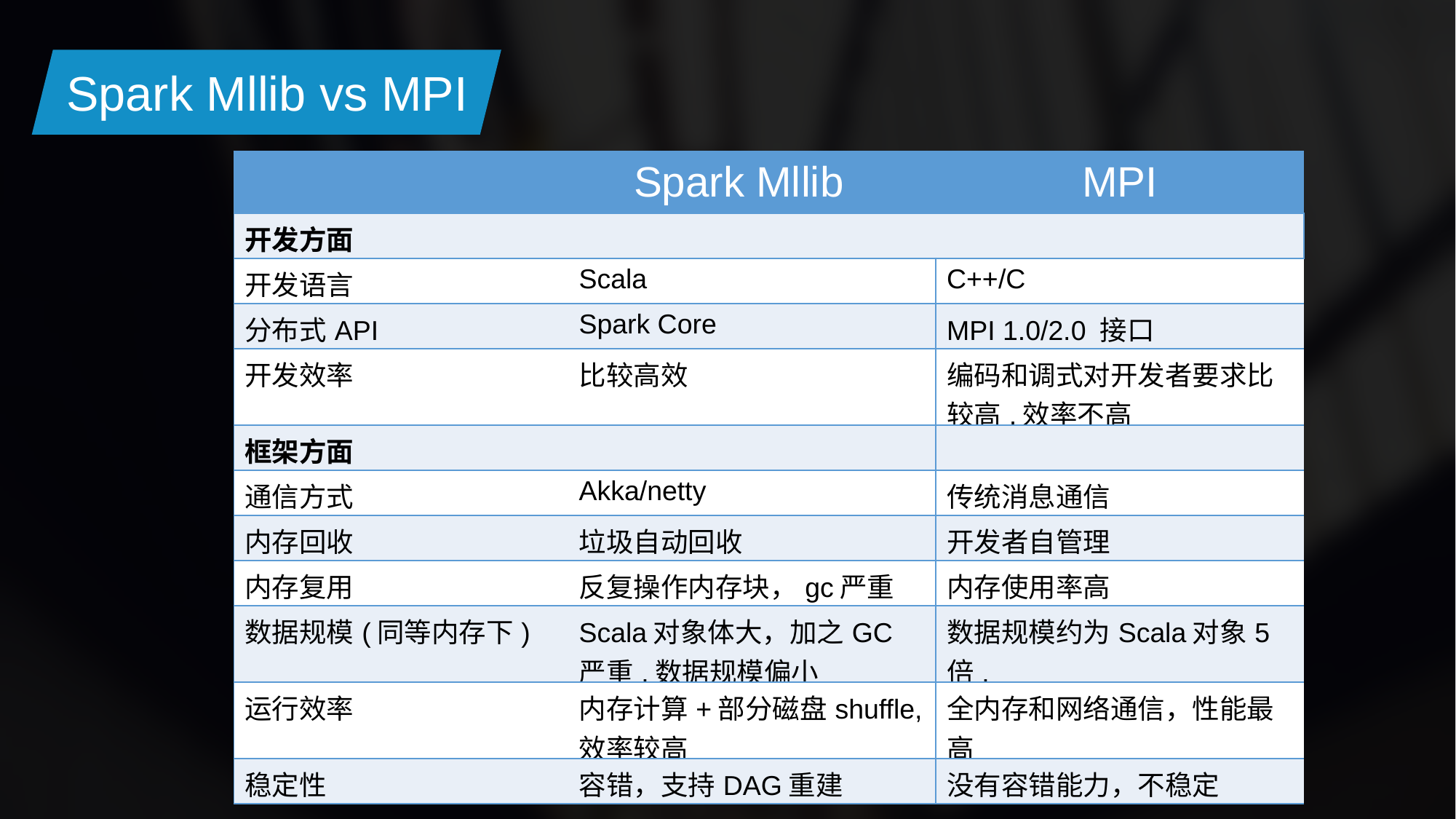

Spark Mllib vs MPI
|  | Spark Mllib |  | MPI |
| --- | --- | --- | --- |
| 开发方面 |  |  |  |
| 开发语言 |  | Scala | C++/C |
| 分布式API |  | Spark Core | MPI 1.0/2.0 接口 |
| 开发效率 |  | 比较高效 | 编码和调式对开发者要求比较高,效率不高 |
| 框架方面 |  |  |  |
| 通信方式 |  | Akka/netty | 传统消息通信 |
| 内存回收 |  | 垃圾自动回收 | 开发者自管理 |
| 内存复用 |  | 反复操作内存块，gc严重 | 内存使用率高 |
| 数据规模(同等内存下) |  | Scala对象体大，加之GC严重.数据规模偏小 | 数据规模约为Scala对象5倍. |
| 运行效率 |  | 内存计算+部分磁盘shuffle,效率较高 | 全内存和网络通信，性能最高 |
| 稳定性 |  | 容错，支持DAG重建 | 没有容错能力，不稳定 |